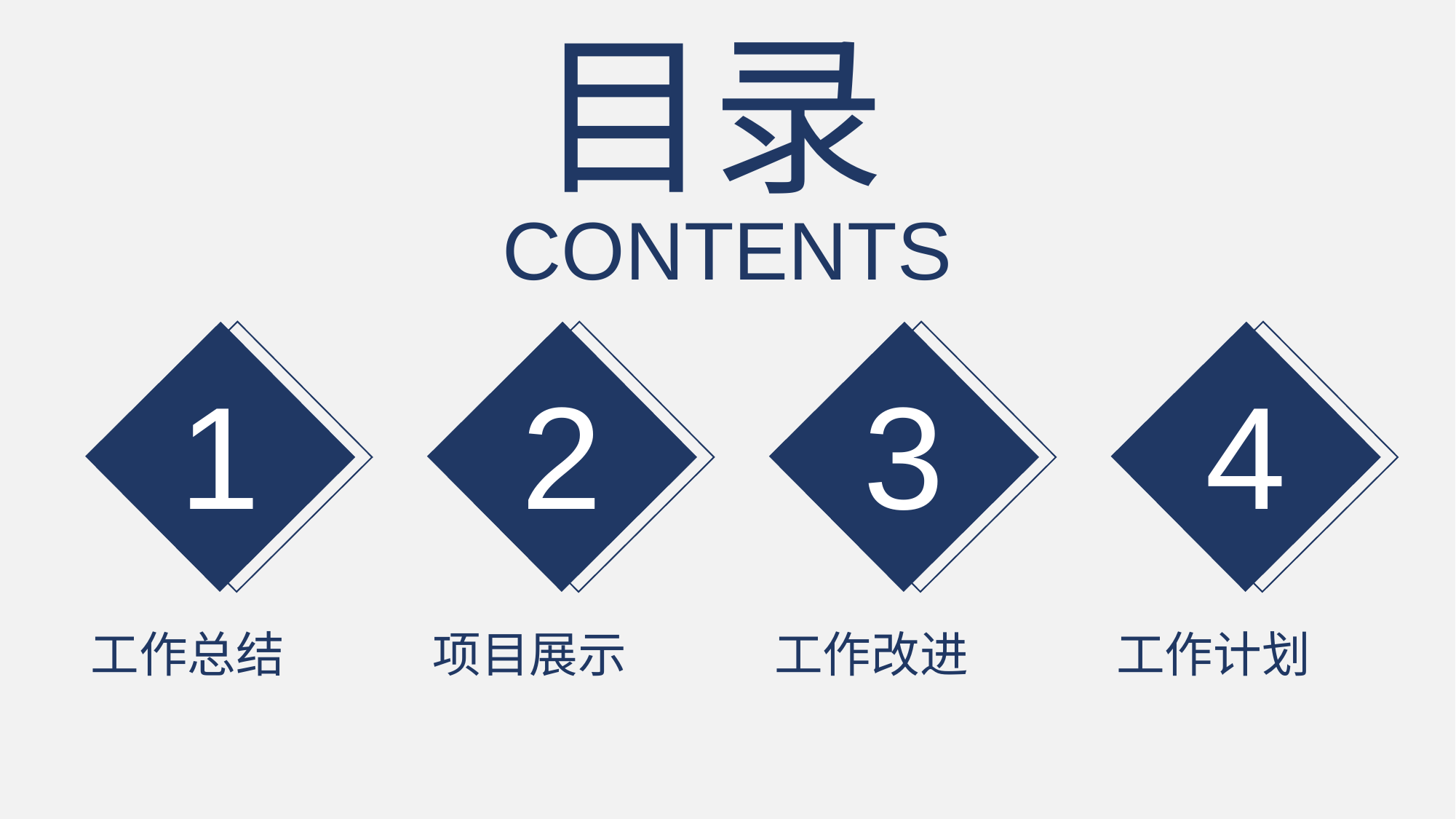

目录
CONTENTS
1
2
3
4

工作总结
项目展示
工作改进
工作计划